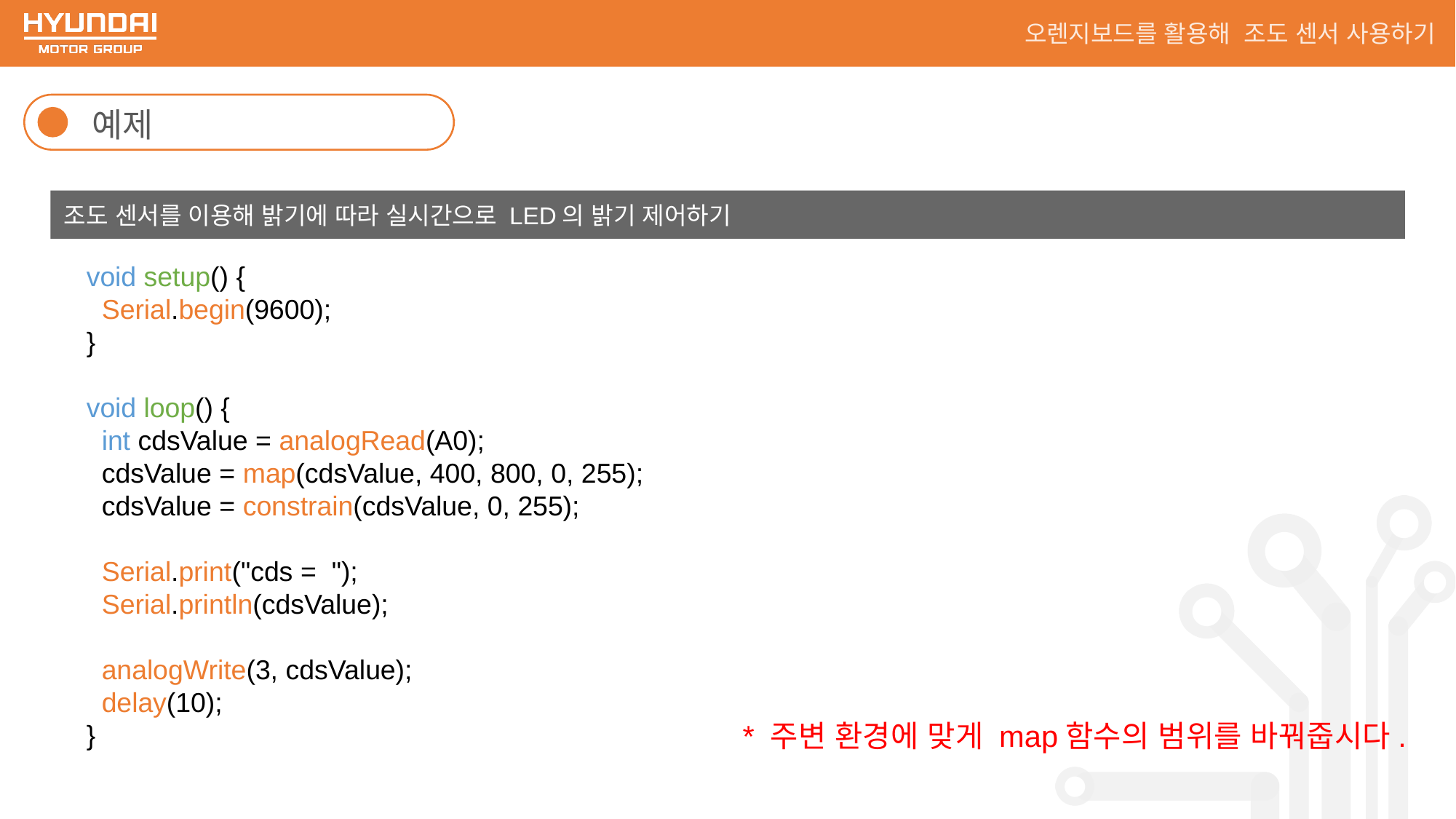

오렌지보드를 활용해  조도 센서 사용하기
예제

조도 센서를 이용해 밝기에 따라 실시간으로 LED의 밝기 제어하기
void setup() {
  Serial.begin(9600);
}

void loop() {
  int cdsValue = analogRead(A0);
  cdsValue = map(cdsValue, 400, 800, 0, 255);
  cdsValue = constrain(cdsValue, 0, 255);

  Serial.print("cds =  ");
  Serial.println(cdsValue);

  analogWrite(3, cdsValue);
  delay(10);
}
* 주변 환경에 맞게 map함수의 범위를 바꿔줍시다.